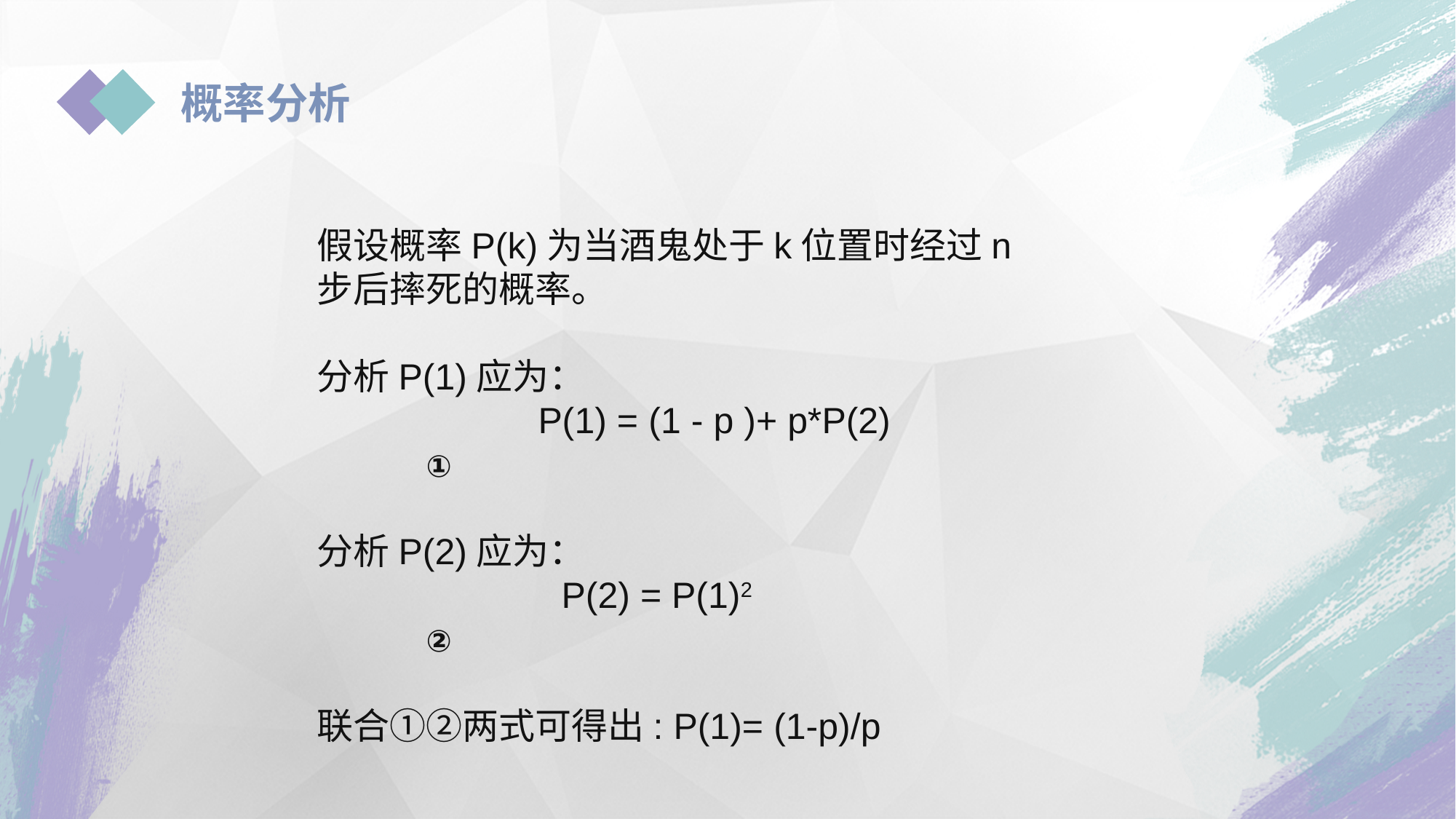

概率分析

假设概率P(k)为当酒鬼处于k位置时经过n步后摔死的概率。

分析P(1)应为：
	           P(1) = (1 - p )+ p*P(2)		①

分析P(2)应为：
                        P(2) = P(1)2       			②

联合①②两式可得出: P(1)= (1-p)/p